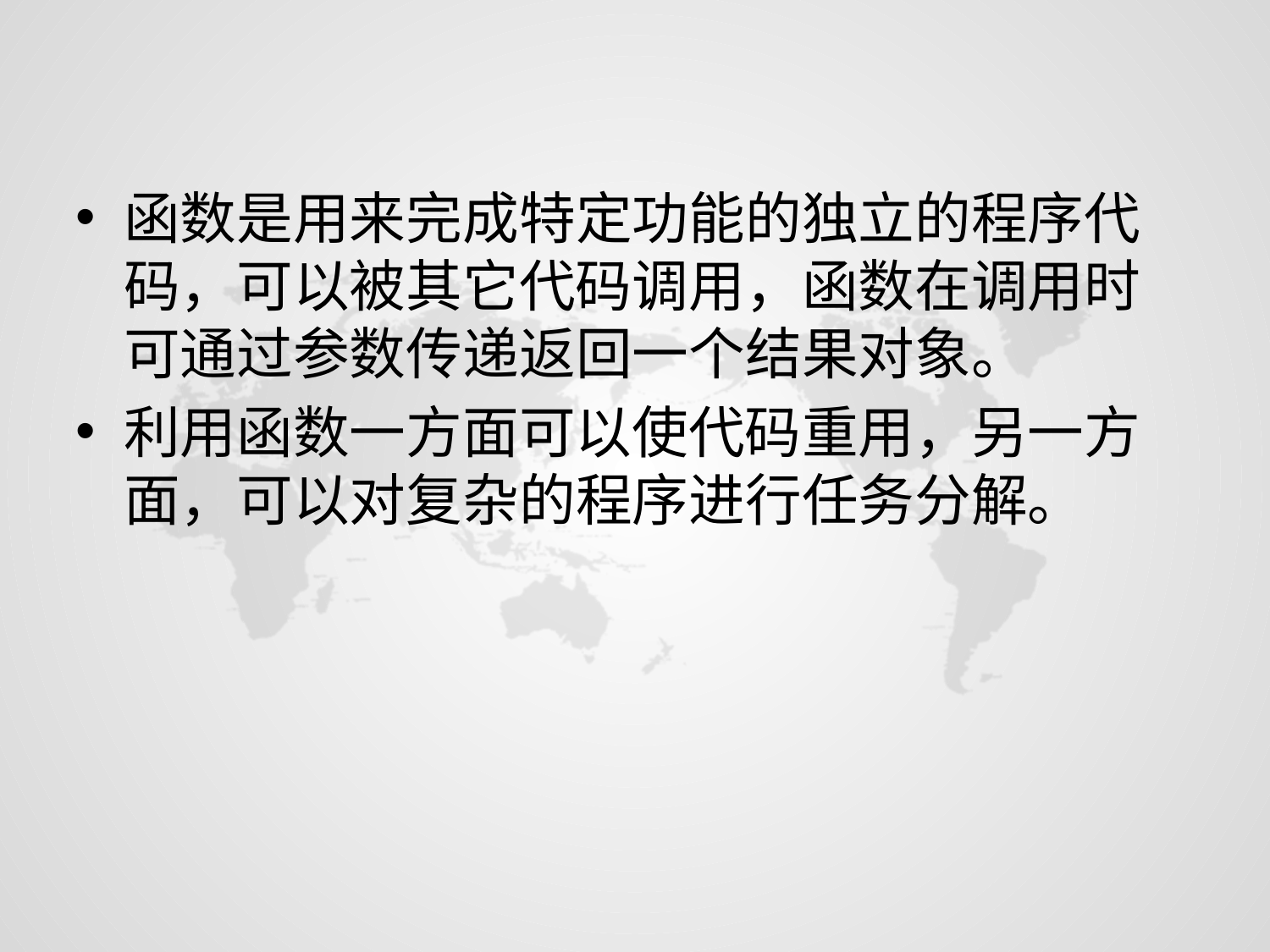

函数是用来完成特定功能的独立的程序代码，可以被其它代码调用，函数在调用时可通过参数传递返回一个结果对象。
利用函数一方面可以使代码重用，另一方面，可以对复杂的程序进行任务分解。